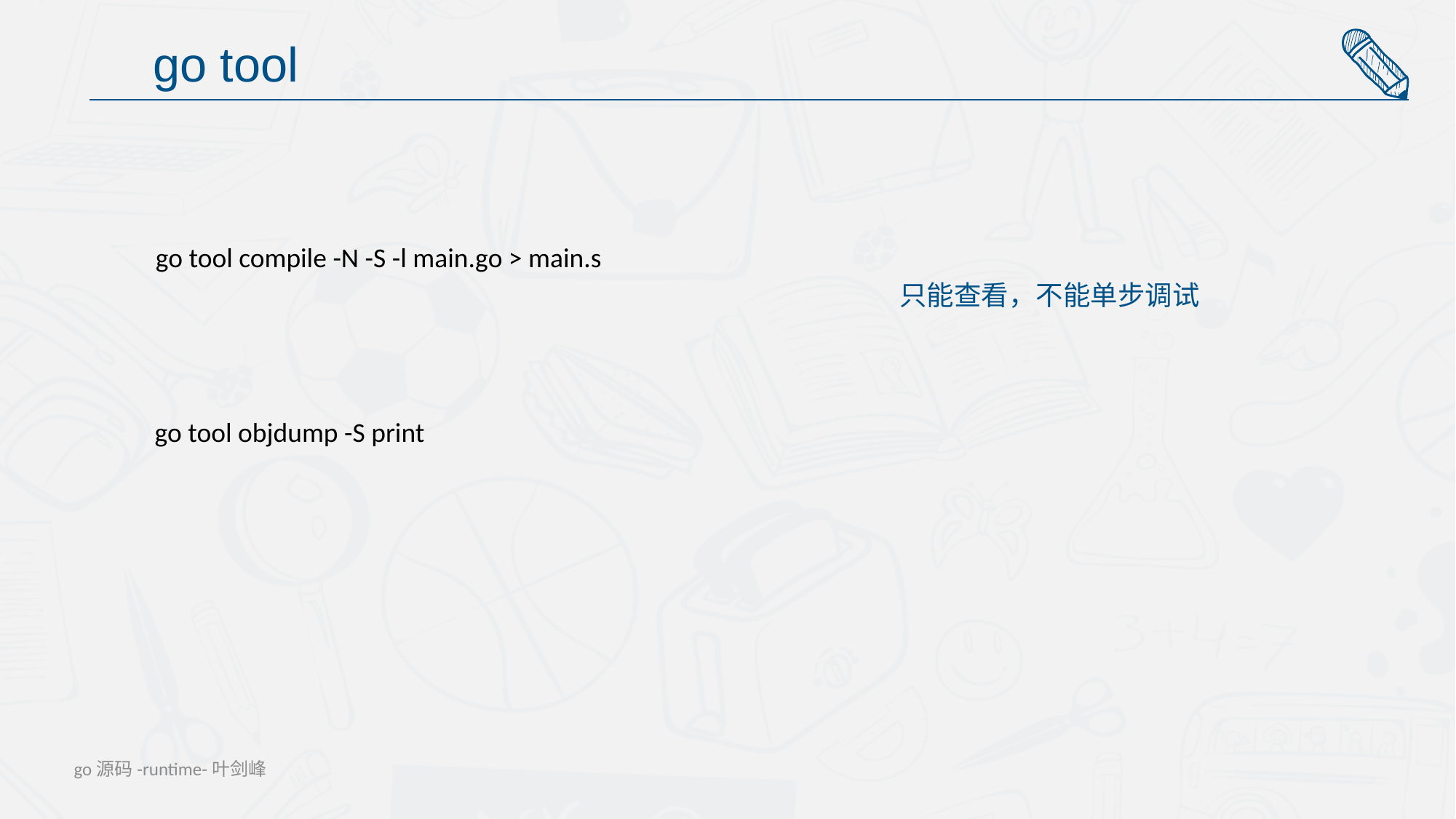

go tool
go tool compile -N -S -l main.go > main.s
只能查看，不能单步调试
go tool objdump -S print
go源码-runtime-叶剑峰